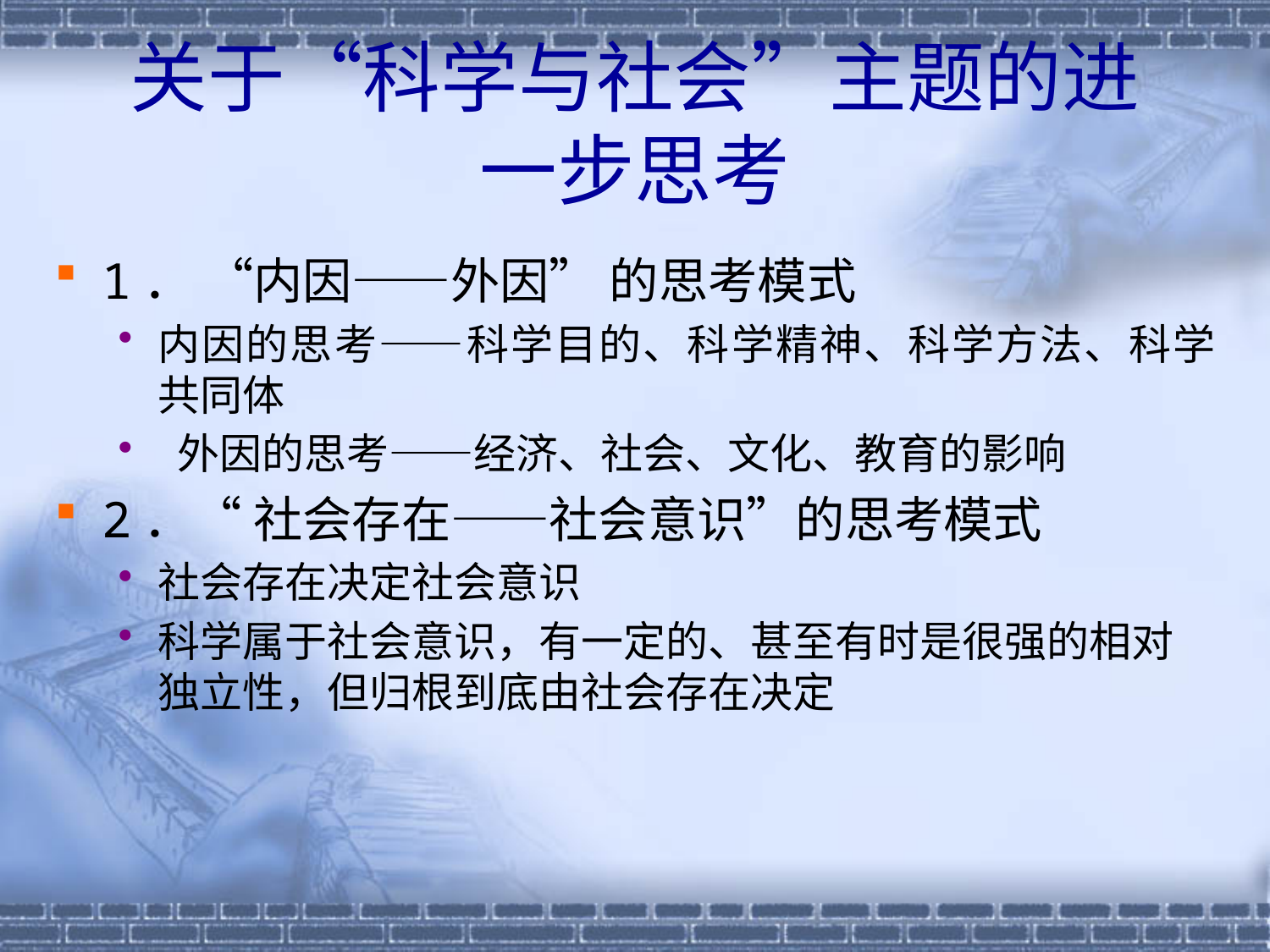

# 关于“科学与社会”主题的进一步思考
1． “内因——外因” 的思考模式
内因的思考——科学目的、科学精神、科学方法、科学共同体
 外因的思考——经济、社会、文化、教育的影响
2．“ 社会存在——社会意识”的思考模式
社会存在决定社会意识
科学属于社会意识，有一定的、甚至有时是很强的相对独立性，但归根到底由社会存在决定